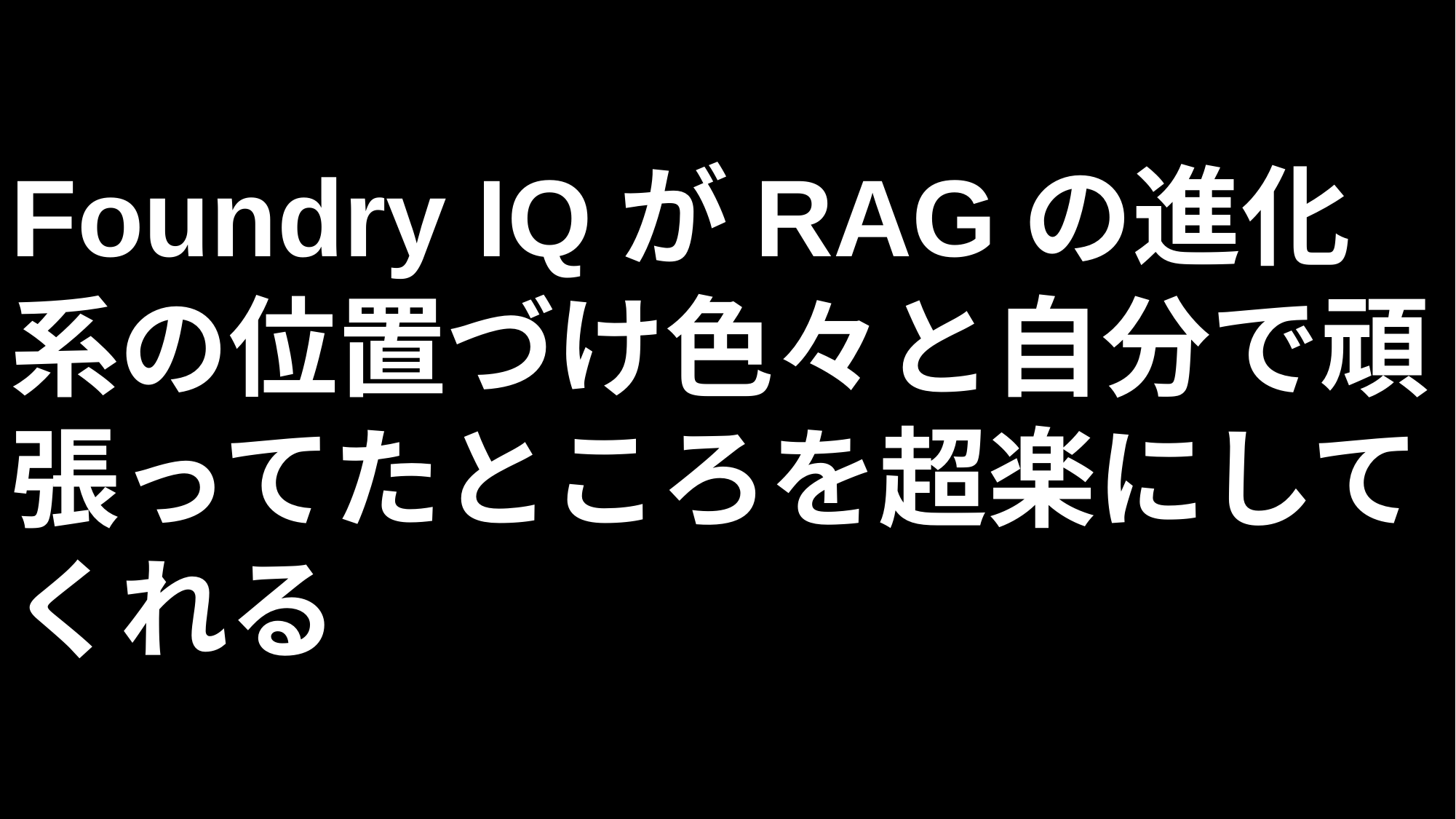

Foundry IQがRAGの進化系の位置づけ色々と自分で頑張ってたところを超楽にしてくれる